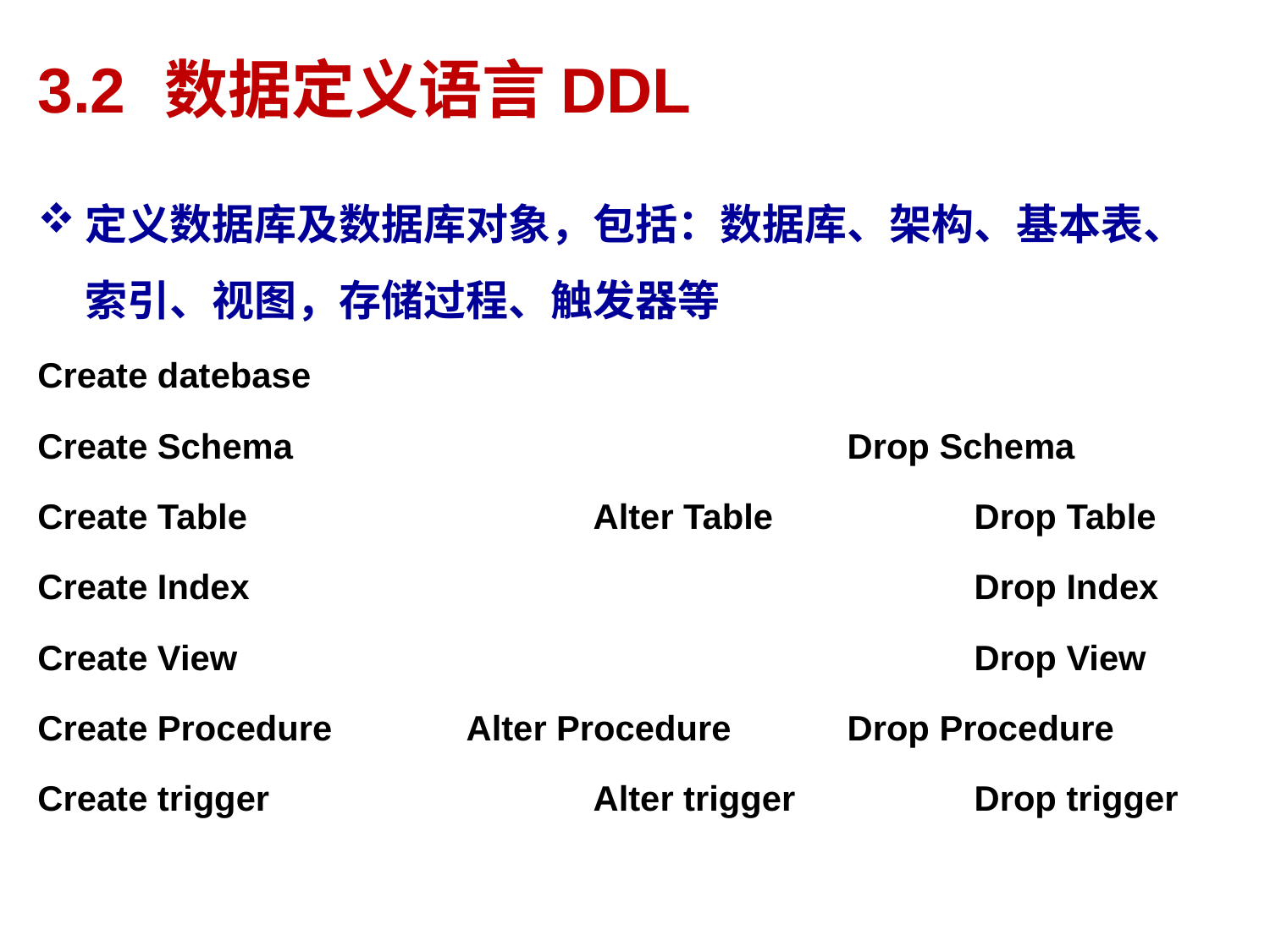

# 3.2	数据定义语言DDL
定义数据库及数据库对象，包括：数据库、架构、基本表、索引、视图，存储过程、触发器等
Create datebase
Create Schema	     	                  		Drop Schema
Create Table	   		Alter Table		Drop Table
Create Index						Drop Index
Create View				      		Drop View
Create Procedure		Alter Procedure      	Drop Procedure
Create trigger			Alter trigger 	      	Drop trigger